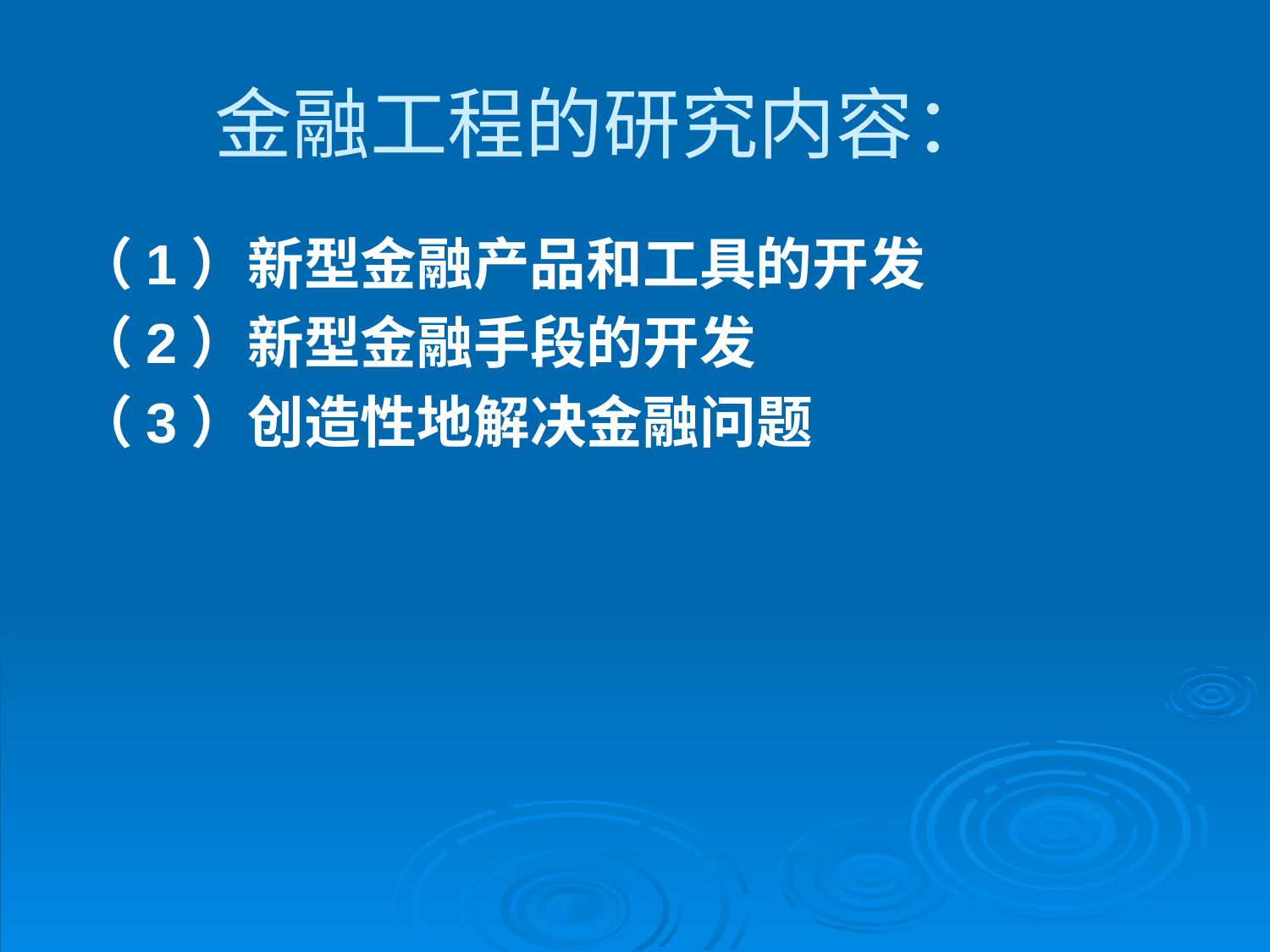

# 金融工程的研究内容：
（1）新型金融产品和工具的开发
（2）新型金融手段的开发
（3）创造性地解决金融问题